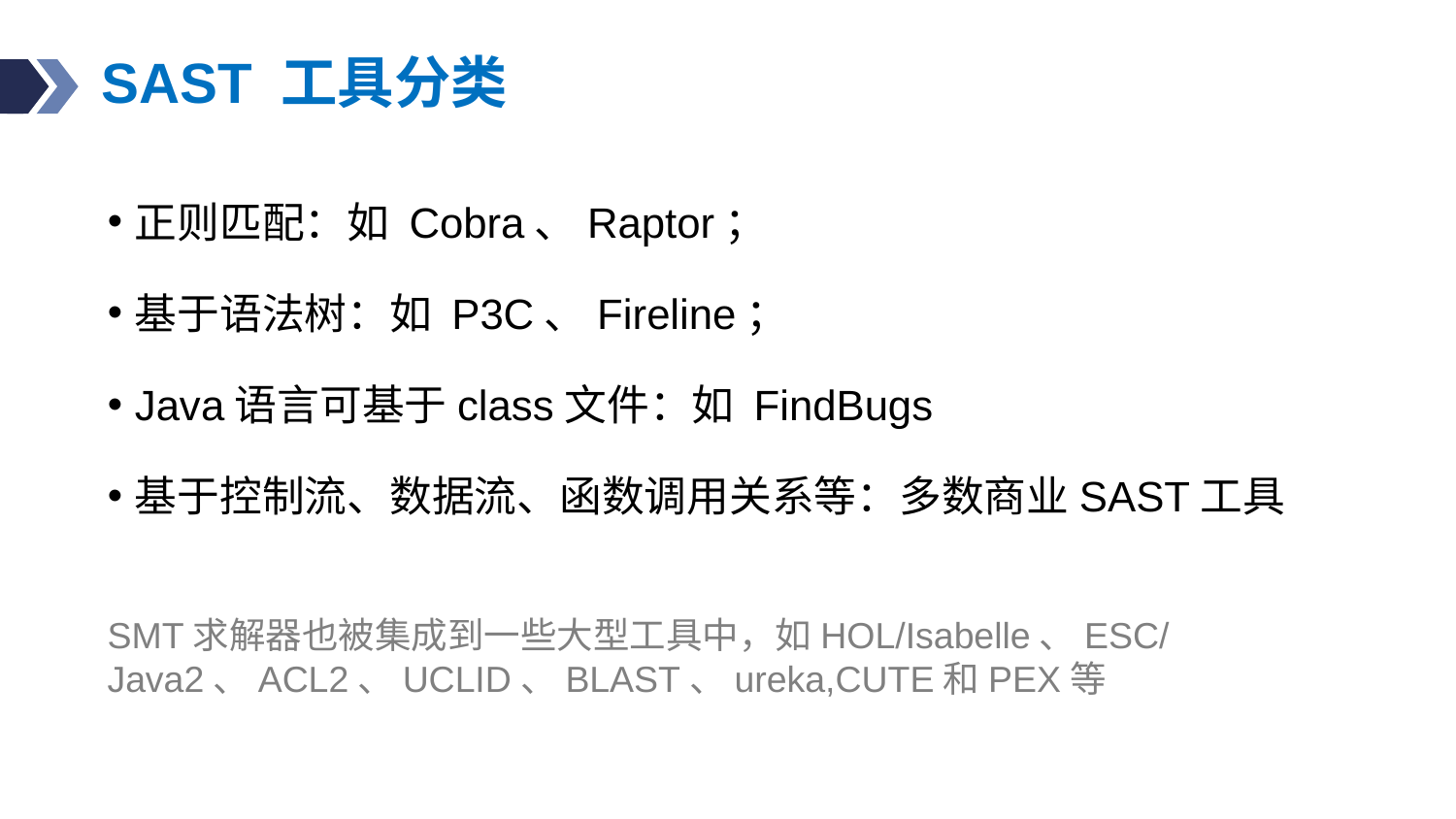

# SAST 工具分类
正则匹配：如 Cobra、Raptor；
基于语法树：如 P3C、Fireline；
Java语言可基于class文件：如 FindBugs
基于控制流、数据流、函数调用关系等：多数商业SAST工具
SMT求解器也被集成到一些大型工具中，如HOL/Isabelle、ESC/Java2、ACL2、UCLID、BLAST、ureka,CUTE和PEX等